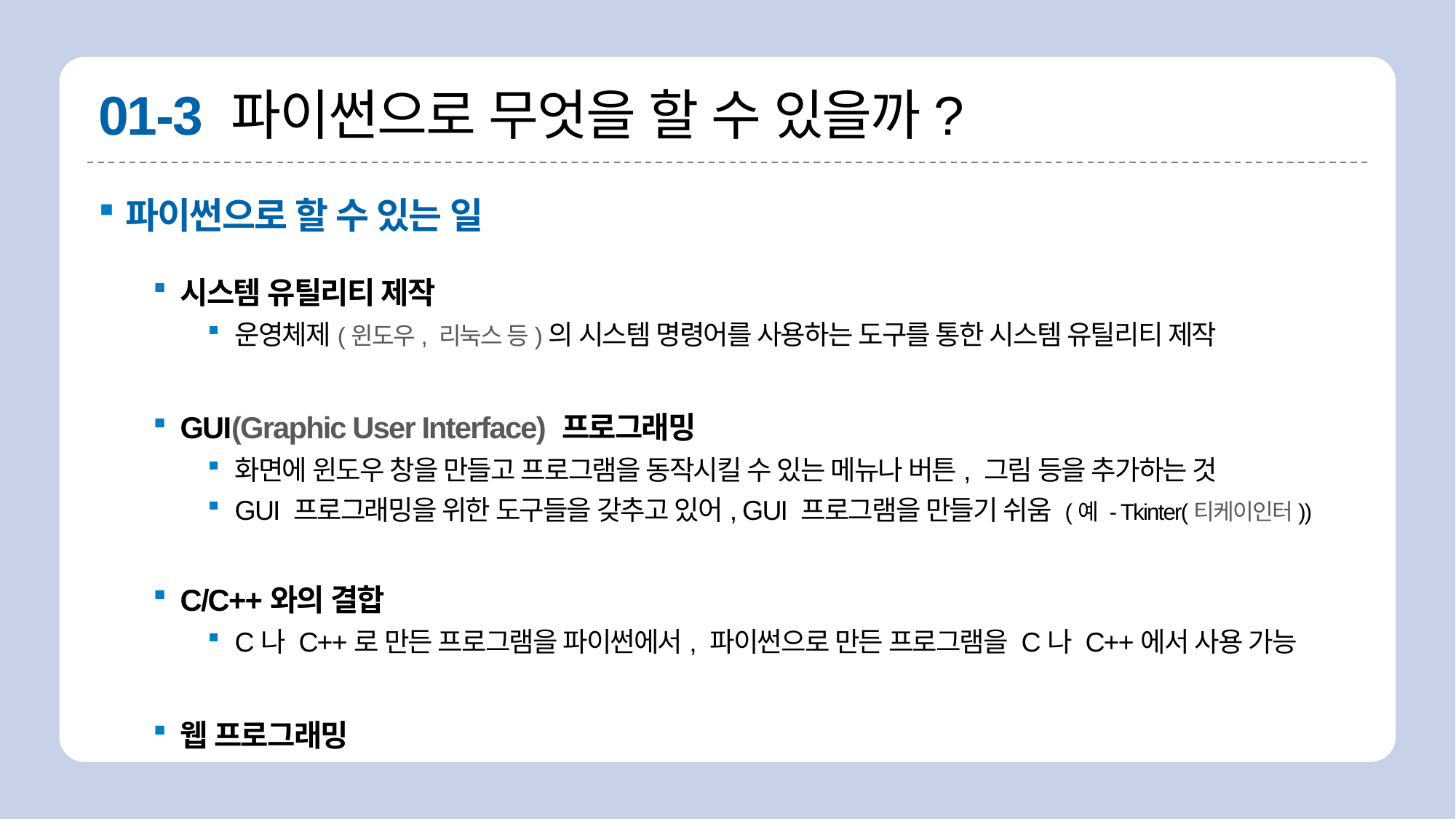

# 01-3 파이썬으로 무엇을 할 수 있을까?
파이썬으로 할 수 있는 일

시스템 유틸리티 제작
운영체제(윈도우, 리눅스 등)의 시스템 명령어를 사용하는 도구를 통한 시스템 유틸리티 제작

GUI(Graphic User Interface) 프로그래밍
화면에 윈도우 창을 만들고 프로그램을 동작시킬 수 있는 메뉴나 버튼, 그림 등을 추가하는 것
GUI 프로그래밍을 위한 도구들을 갖추고 있어, GUI 프로그램을 만들기 쉬움 (예 - Tkinter(티케이인터))

C/C++와의 결합
C나 C++로 만든 프로그램을 파이썬에서, 파이썬으로 만든 프로그램을 C나 C++에서 사용 가능

웹 프로그래밍